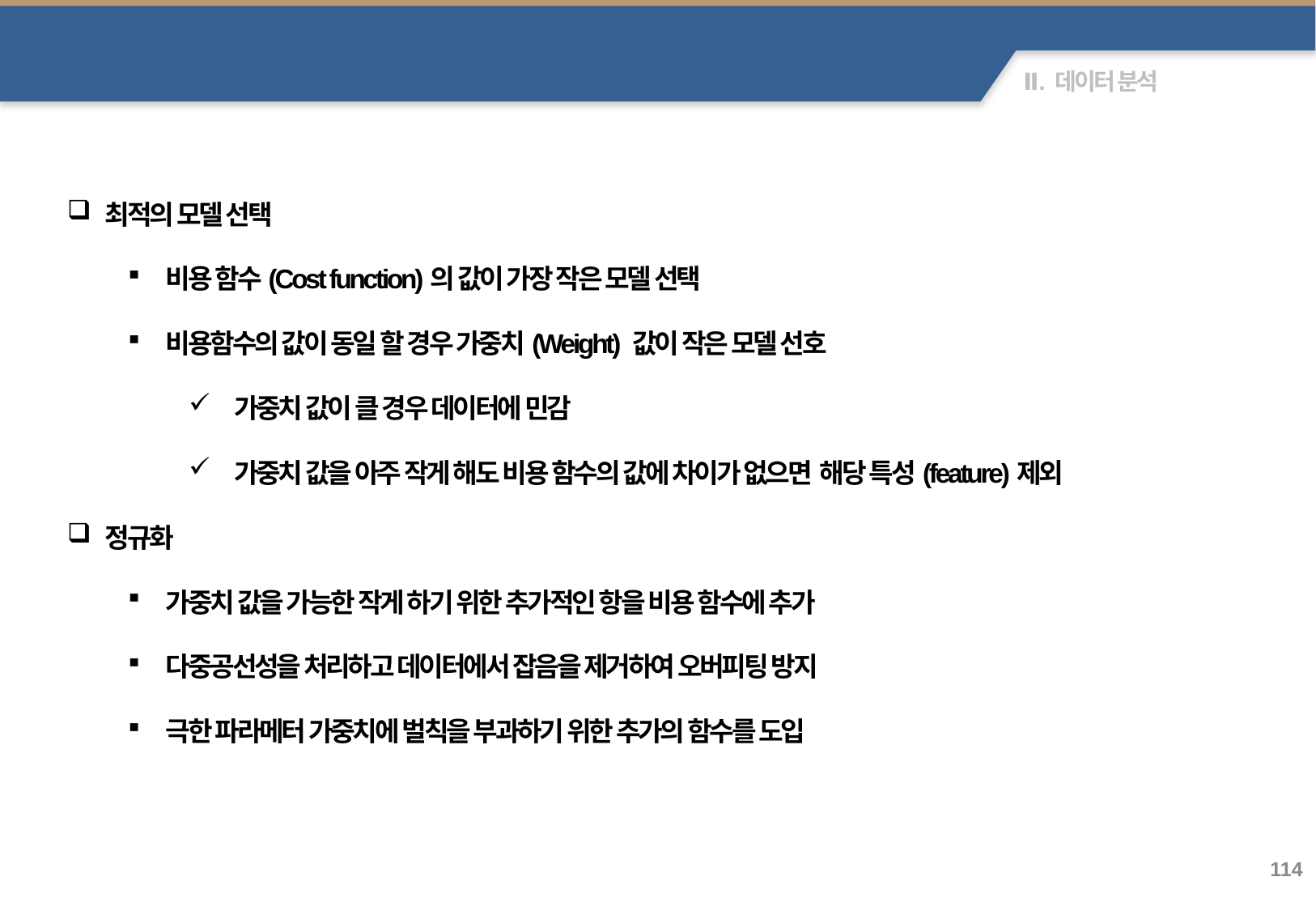

정규화(Regularization)
최적의 모델 선택
비용 함수(Cost function)의 값이 가장 작은 모델 선택
비용함수의 값이 동일 할 경우 가중치(Weight) 값이 작은 모델 선호
가중치 값이 클 경우 데이터에 민감
가중치 값을 아주 작게 해도 비용 함수의 값에 차이가 없으면  해당 특성(feature)제외
정규화
가중치 값을 가능한 작게 하기 위한 추가적인 항을 비용 함수에 추가
다중공선성을 처리하고 데이터에서 잡음을 제거하여 오버피팅 방지
극한 파라메터 가중치에 벌칙을 부과하기 위한 추가의 함수를 도입
114